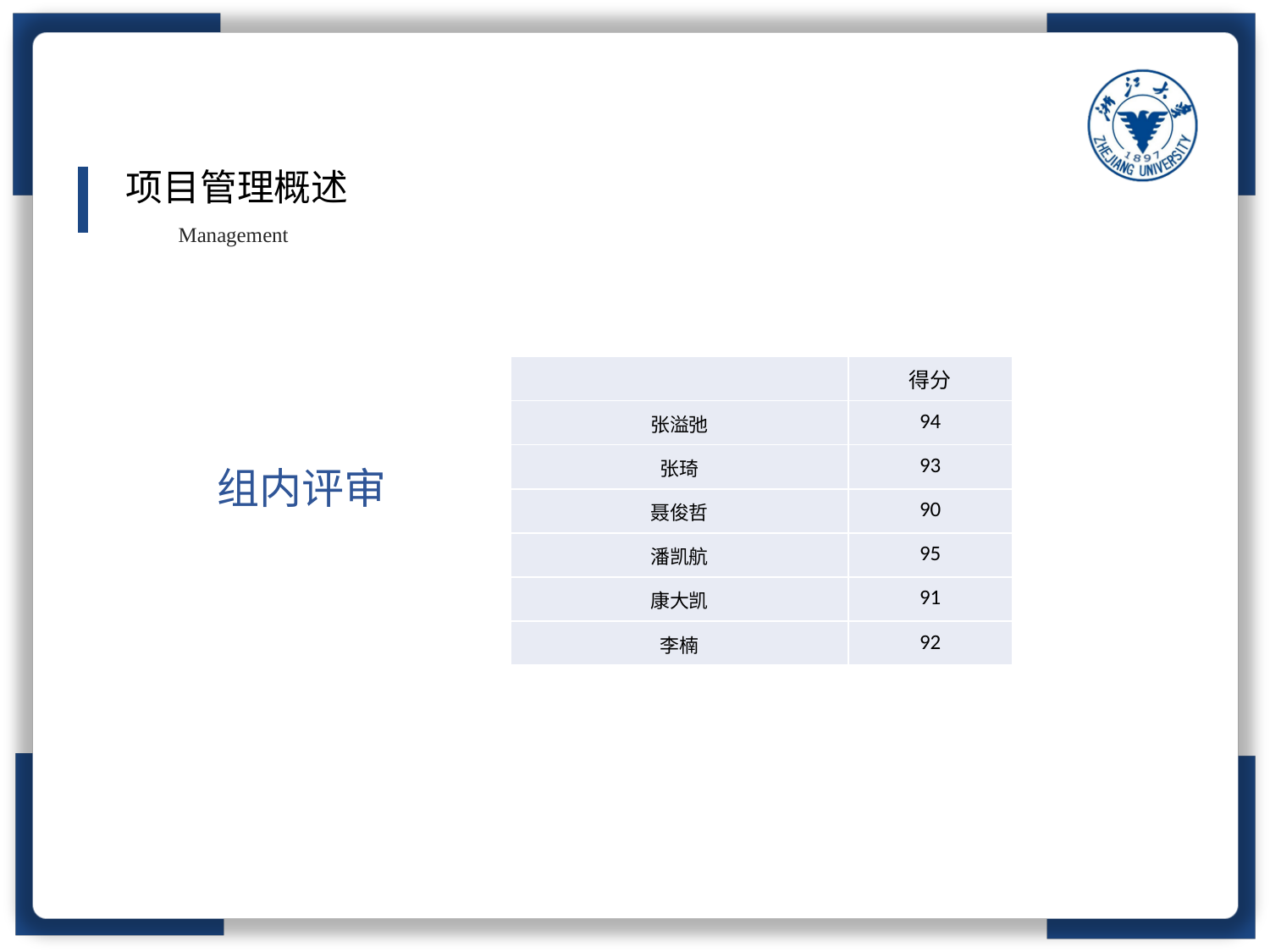

项目管理概述
Management
|  | 得分 |
| --- | --- |
| 张溢弛 | 94 |
| 张琦 | 93 |
| 聂俊哲 | 90 |
| 潘凯航 | 95 |
| 康大凯 | 91 |
| 李楠 | 92 |
组内评审